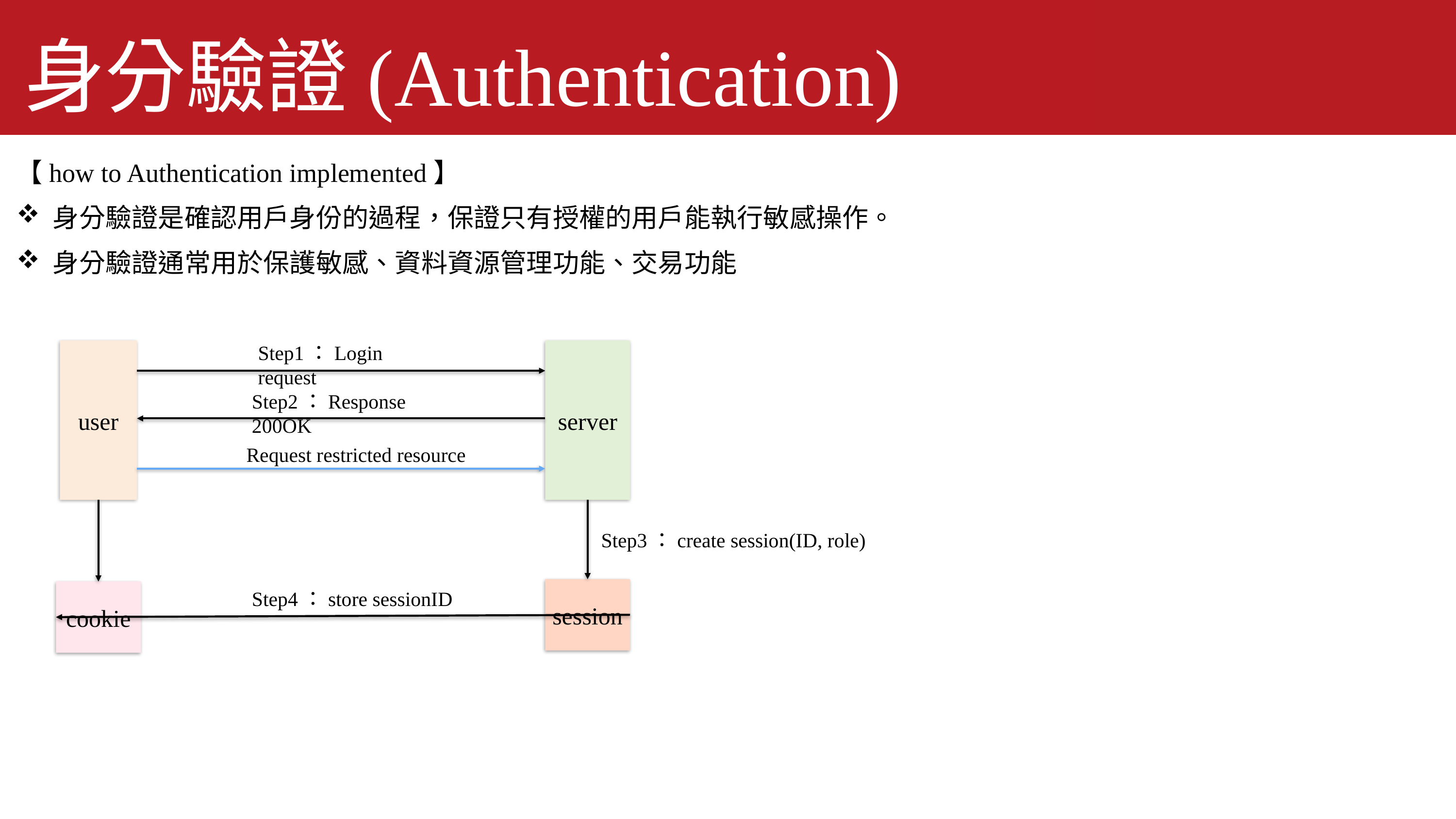

身分驗證(Authentication)
【how to Authentication implemented】
身分驗證是確認用戶身份的過程，保證只有授權的用戶能執行敏感操作。
身分驗證通常用於保護敏感、資料資源管理功能、交易功能
Step1：Login request
user
server
Step2：Response 200OK
Request restricted resource
Step3：create session(ID, role)
session
cookie
Step4：store sessionID